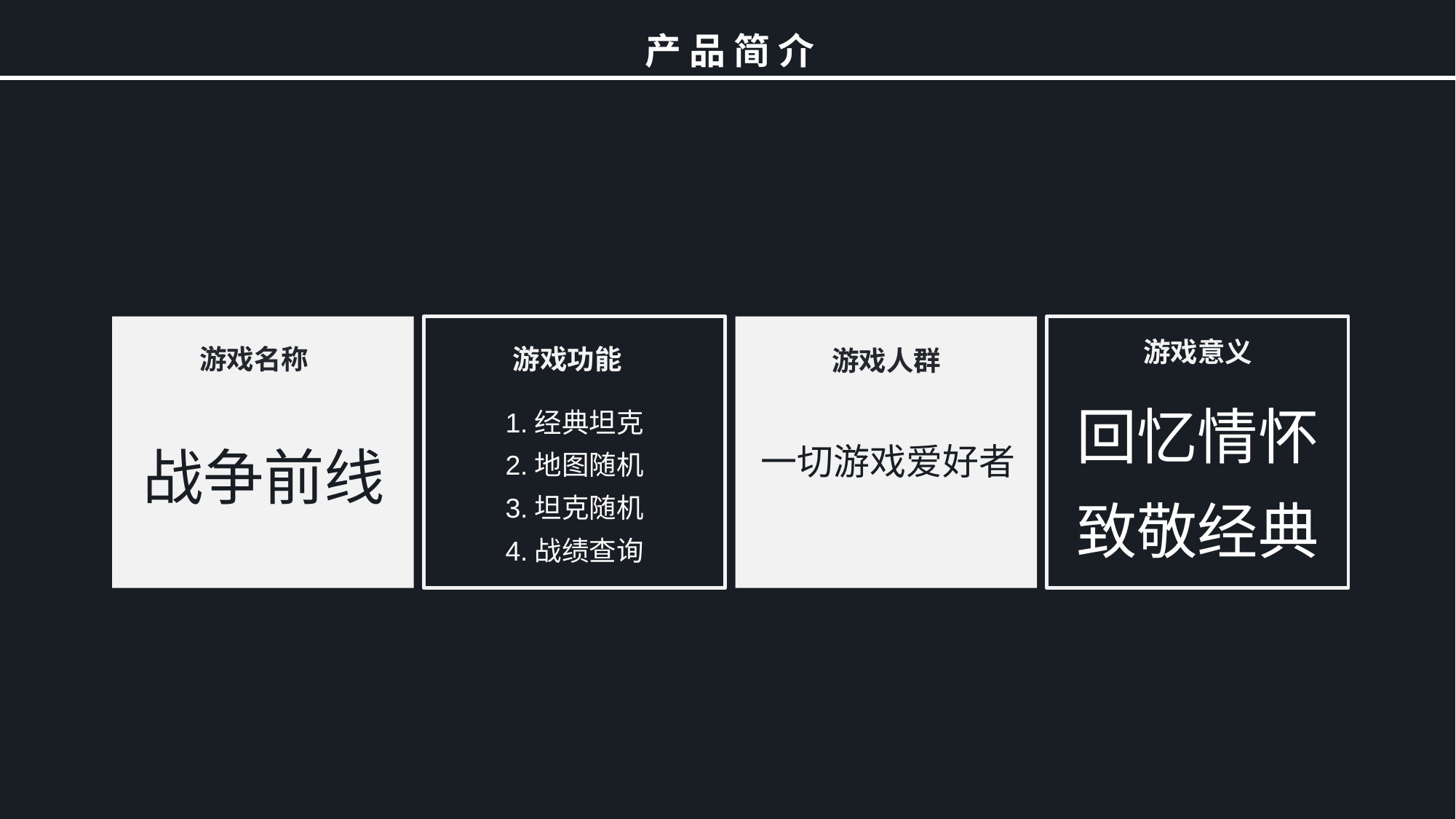

产 品 简 介

游戏意义
游戏功能
游戏名称
游戏人群
回忆情怀
致敬经典
1.经典坦克
2.地图随机
3.坦克随机
4.战绩查询
战争前线
一切游戏爱好者